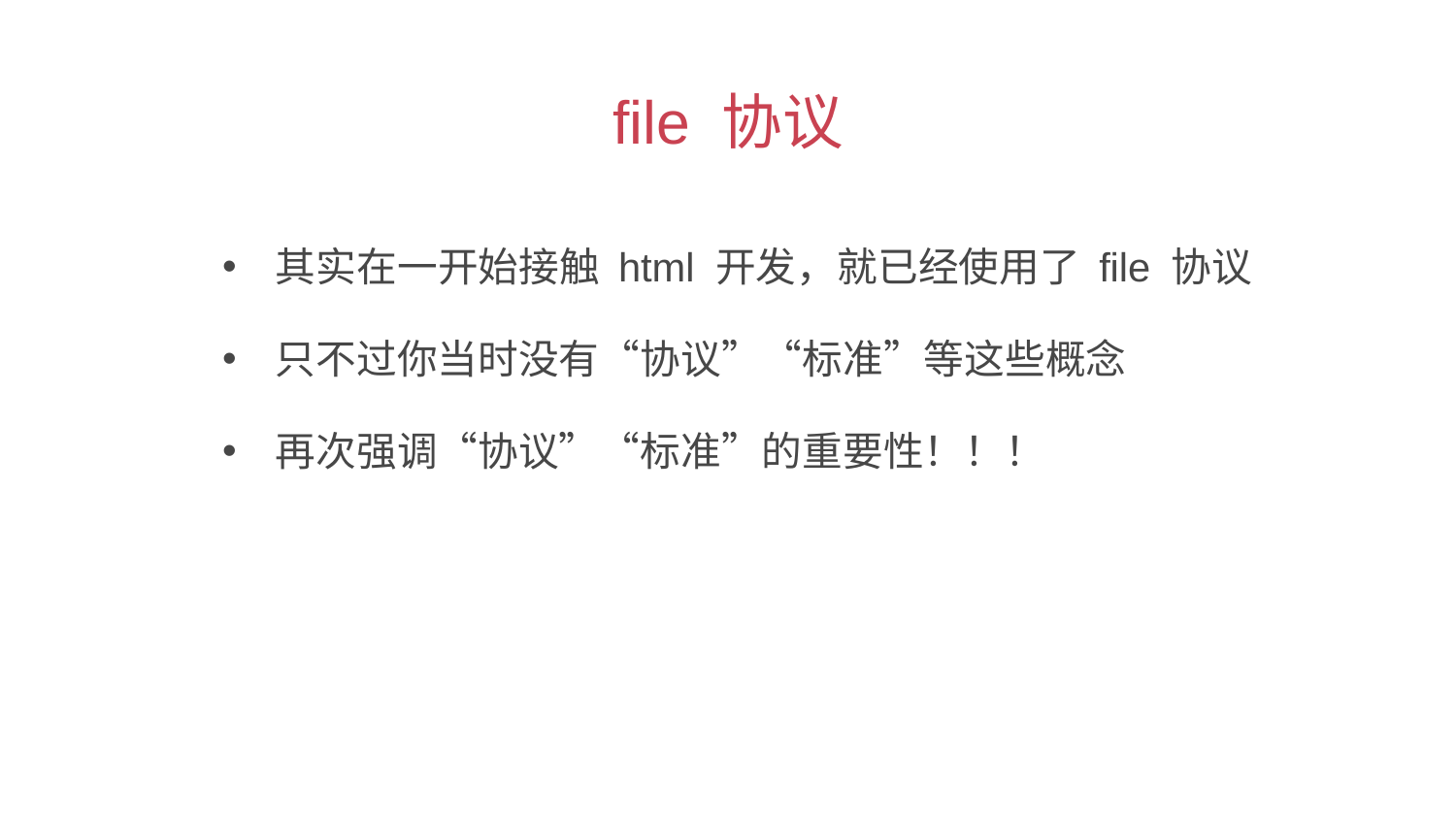

file 协议
 其实在一开始接触 html 开发，就已经使用了 file 协议
 只不过你当时没有“协议”“标准”等这些概念
 再次强调“协议”“标准”的重要性！！！